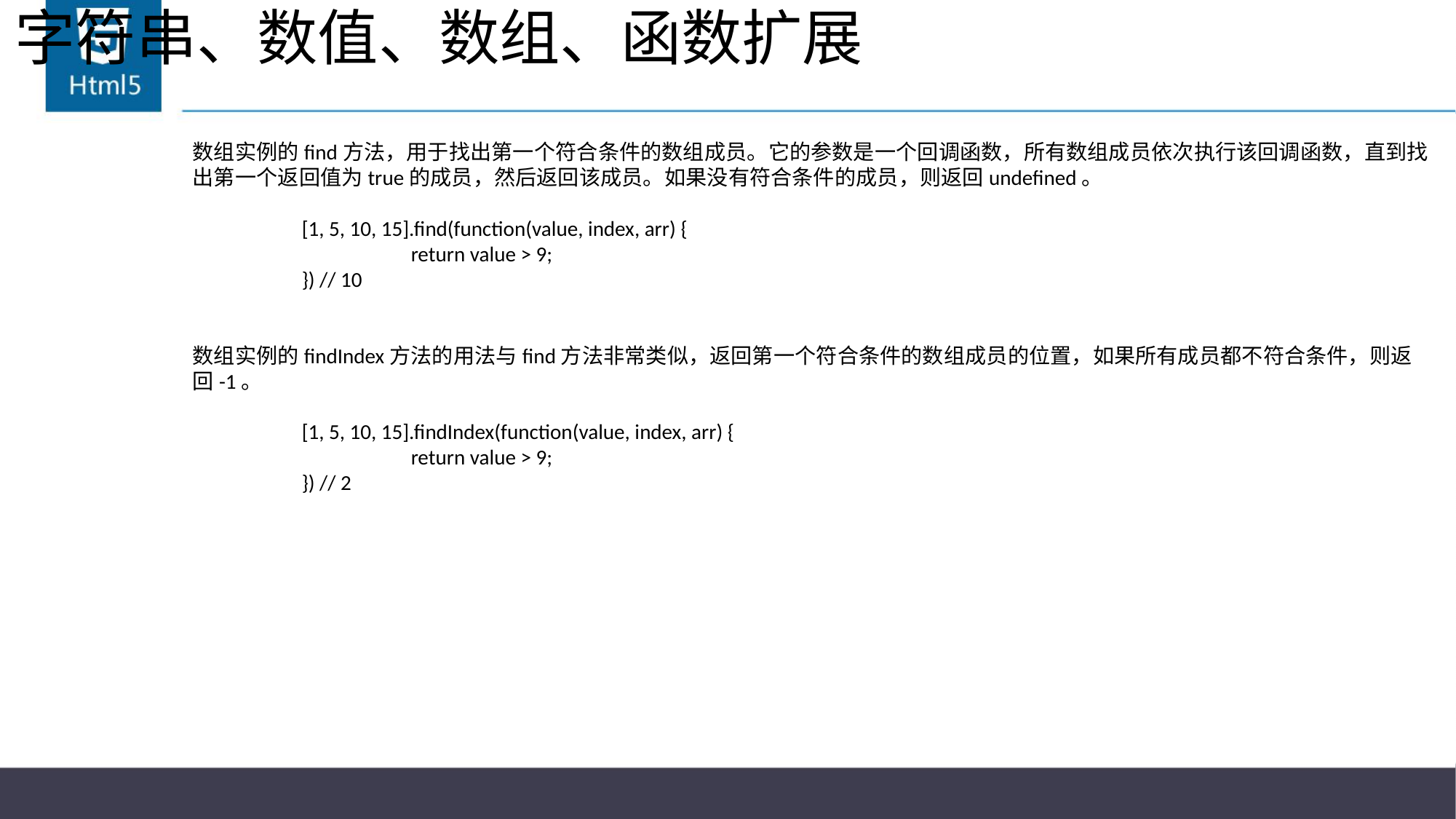

# 字符串、数值、数组、函数扩展
数组实例的find方法，用于找出第一个符合条件的数组成员。它的参数是一个回调函数，所有数组成员依次执行该回调函数，直到找出第一个返回值为true的成员，然后返回该成员。如果没有符合条件的成员，则返回undefined。

	[1, 5, 10, 15].find(function(value, index, arr) {
		return value > 9;
	}) // 10

数组实例的findIndex方法的用法与find方法非常类似，返回第一个符合条件的数组成员的位置，如果所有成员都不符合条件，则返回-1。

	[1, 5, 10, 15].findIndex(function(value, index, arr) {
		return value > 9;
	}) // 2